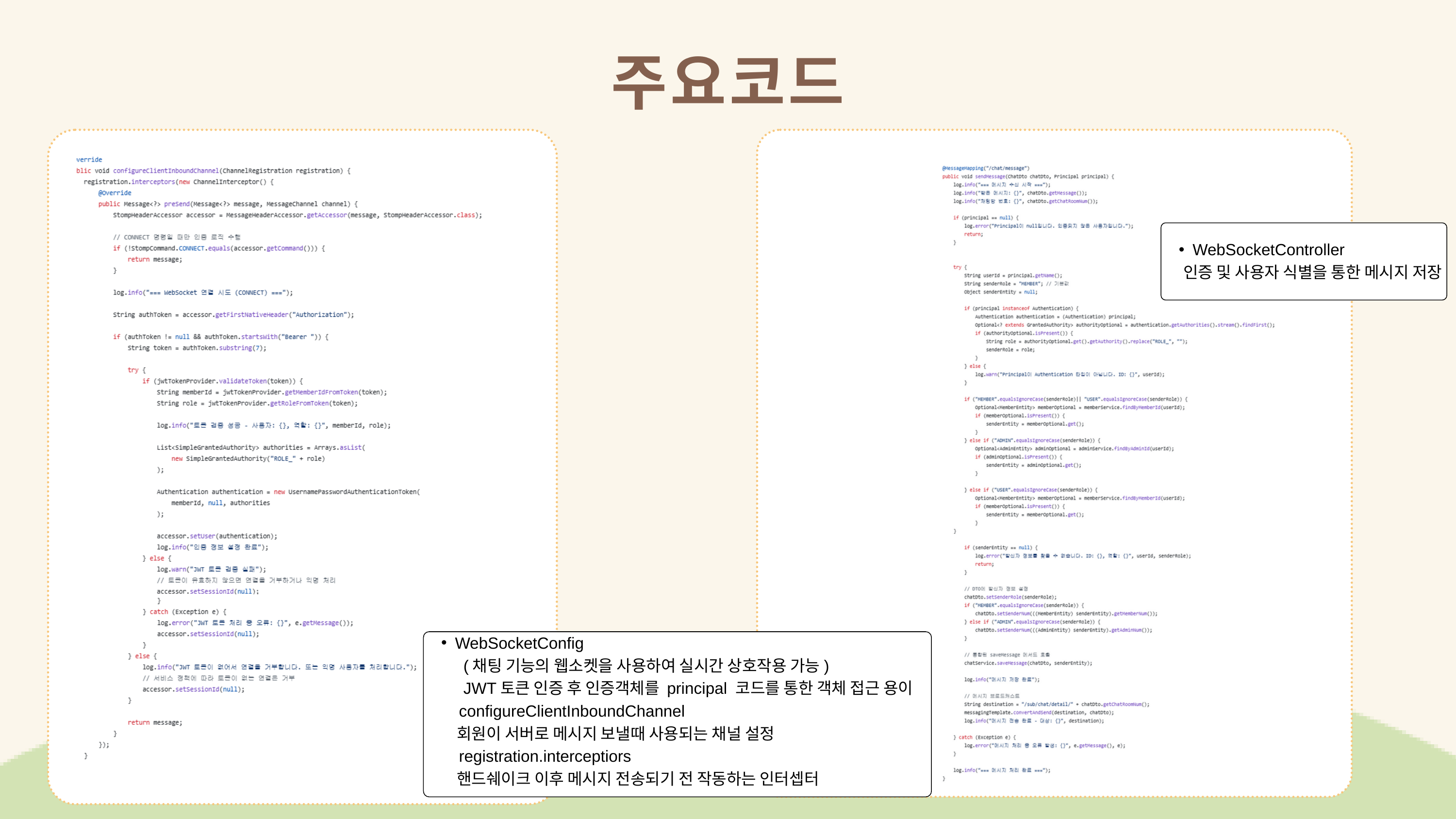

주요코드

WebSocketController
    인증 및 사용자 식별을 통한 메시지 저장

WebSocketConfig
        (채팅 기능의 웹소켓을 사용하여 실시간 상호작용 가능)
        JWT토큰 인증 후 인증객체를 principal 코드를 통한 객체 접근 용이
       configureClientInboundChannel
       회원이 서버로 메시지 보낼때 사용되는 채널 설정
       registration.interceptiors
       핸드쉐이크 이후 메시지 전송되기 전 작동하는 인터셉터